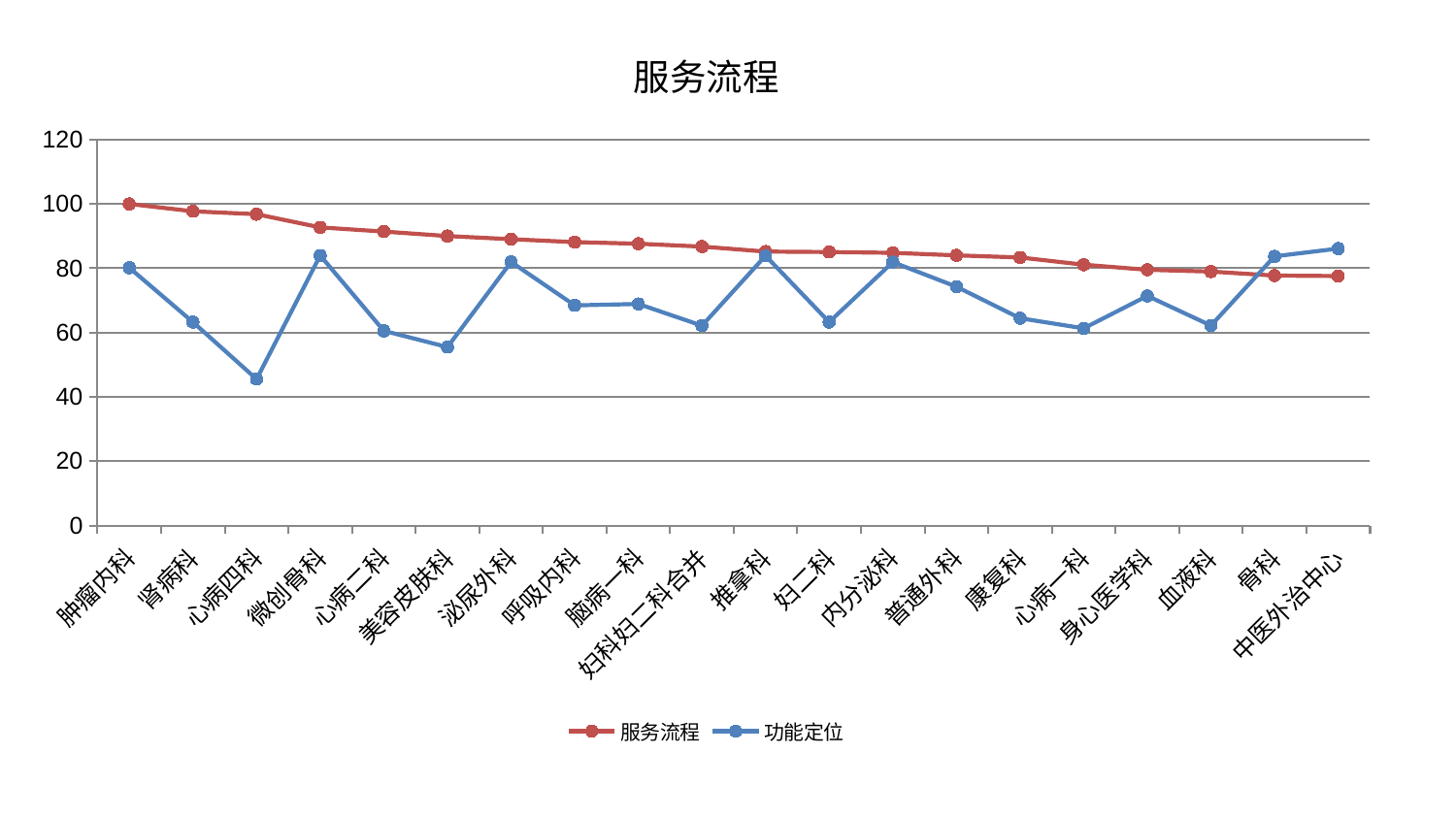

### Chart: 服务流程

| Category | 服务流程 | 功能定位 |
|---|---|---|
| 肿瘤内科 | 100.0 | 80.1702415138217 |
| 肾病科 | 97.71037262647859 | 63.25503105018138 |
| 心病四科 | 96.80821792773104 | 45.52475183557194 |
| 微创骨科 | 92.71633575707789 | 83.96978436406168 |
| 心病二科 | 91.40532083865473 | 60.534860239696314 |
| 美容皮肤科 | 90.014738109534 | 55.488531168131715 |
| 泌尿外科 | 89.03070443835263 | 81.96522307316519 |
| 呼吸内科 | 88.12164759825616 | 68.45708811862053 |
| 脑病一科 | 87.62246804787873 | 68.89532307422901 |
| 妇科妇二科合并 | 86.74752597643202 | 62.15404714434603 |
| 推拿科 | 85.18824778391769 | 83.88363437525817 |
| 妇二科 | 85.04196018010967 | 63.267689732025936 |
| 内分泌科 | 84.80155862109503 | 81.90324448462874 |
| 普通外科 | 84.0073141568234 | 74.2664342034305 |
| 康复科 | 83.35664080358428 | 64.46907145499473 |
| 心病一科 | 81.10938076100733 | 61.30515672043612 |
| 身心医学科 | 79.53068685782358 | 71.40995302706847 |
| 血液科 | 78.97117854817631 | 62.18750010881732 |
| 骨科 | 77.72107845879428 | 83.708894970494 |
| 中医外治中心 | 77.58457088728358 | 86.11568151351592 |
256